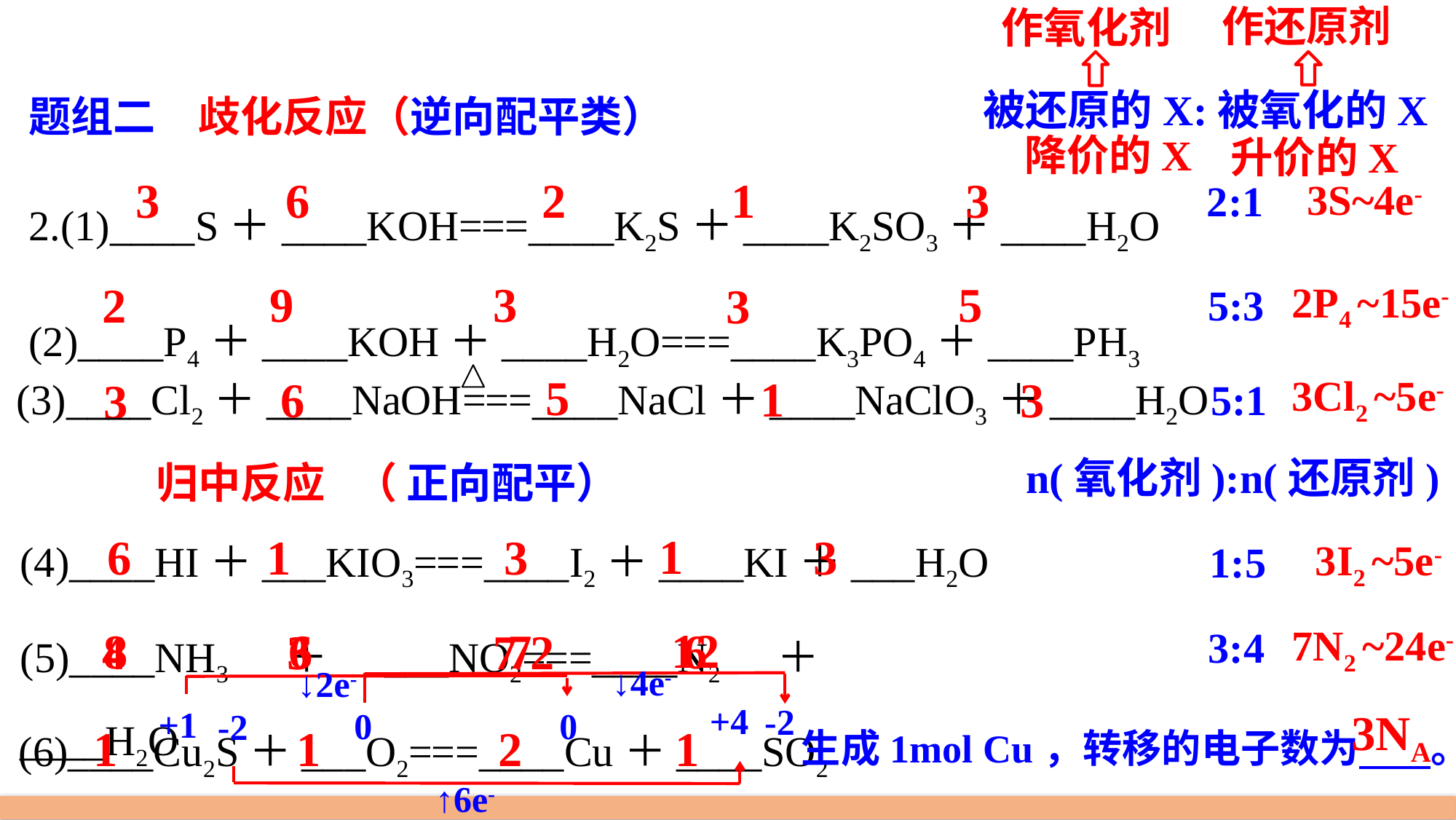

作还原剂
作氧化剂
题组二　歧化反应（逆向配平类）
2.(1)____S＋____KOH===____K2S＋____K2SO3＋____H2O
(2)____P4＋____KOH＋____H2O===____K3PO4＋____PH3

被还原的X:被氧化的X
降价的X
升价的X
3
6
2
1
3
3S~4e-
2:1
9
5
3
2
3
2P4 ~15e-
5:3
5
1
3Cl2 ~5e-
6
3

(3)____Cl2＋____NaOH===____NaCl＋____NaClO3＋____H2O
3
5:1
             归中反应   （ 正向配平）
n(氧化剂):n(还原剂)
(4)____HI＋___KIO3===____I2＋____KI＋___H2O
1
6
1
3
3
3I2 ~5e-
1:5
(5)____NH3＋___NO2===____N2＋____H2O
7N2 ~24e-
12
8
6
7
3:4
6
4
3
7/2
↓4e-
↓2e-
+4
-2
+1
0
0
-2
(6)____Cu2S＋___O2===____Cu＋____SO2
3NA
1
1
1
2
生成1mol Cu，转移的电子数为        。
↑6e-